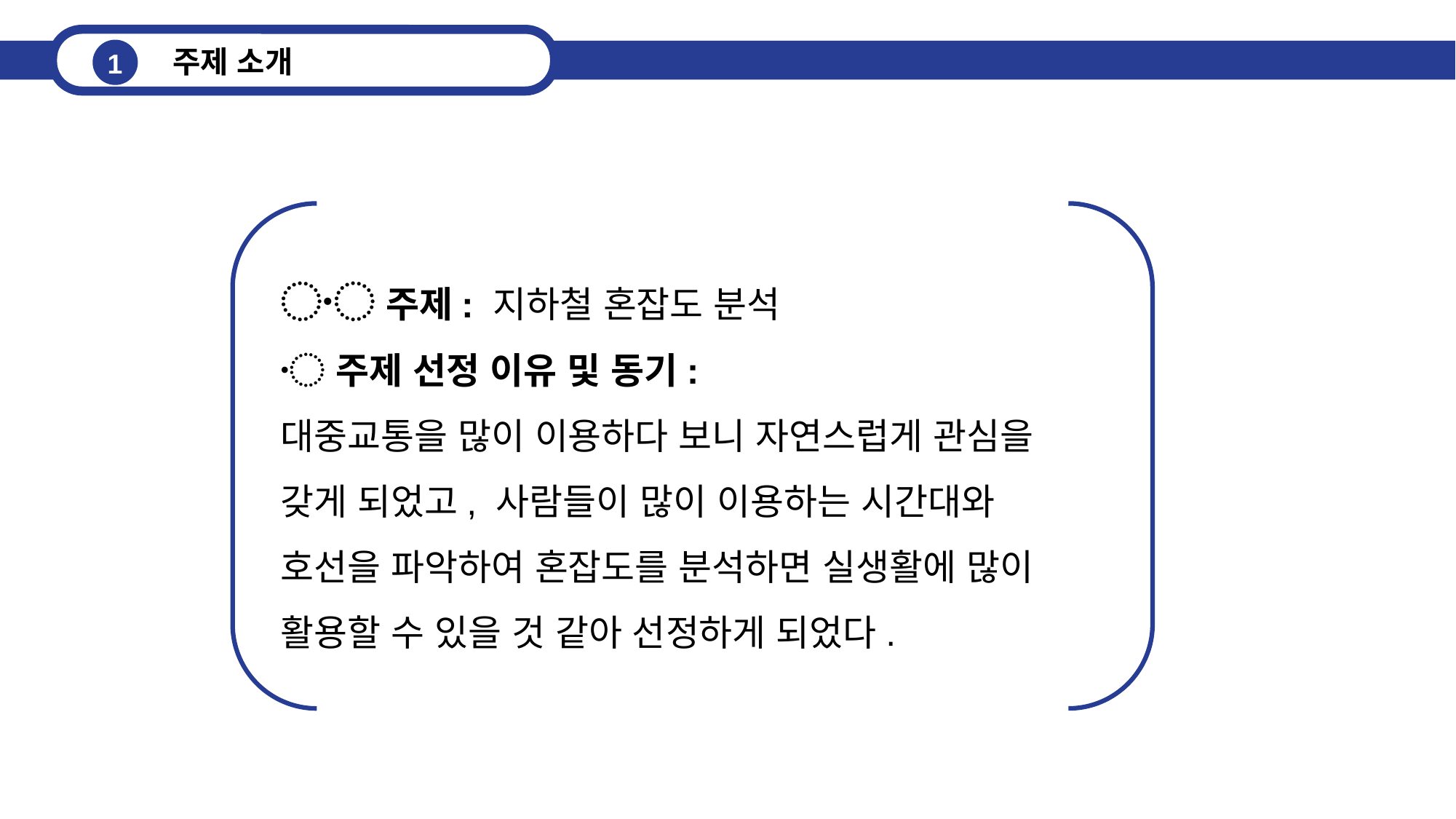

주제 소개

1

〮 주제: 지하철 혼잡도 분석
〮 주제 선정 이유 및 동기:
대중교통을 많이 이용하다 보니 자연스럽게 관심을 갖게 되었고, 사람들이 많이 이용하는 시간대와 호선을 파악하여 혼잡도를 분석하면 실생활에 많이 활용할 수 있을 것 같아 선정하게 되었다.